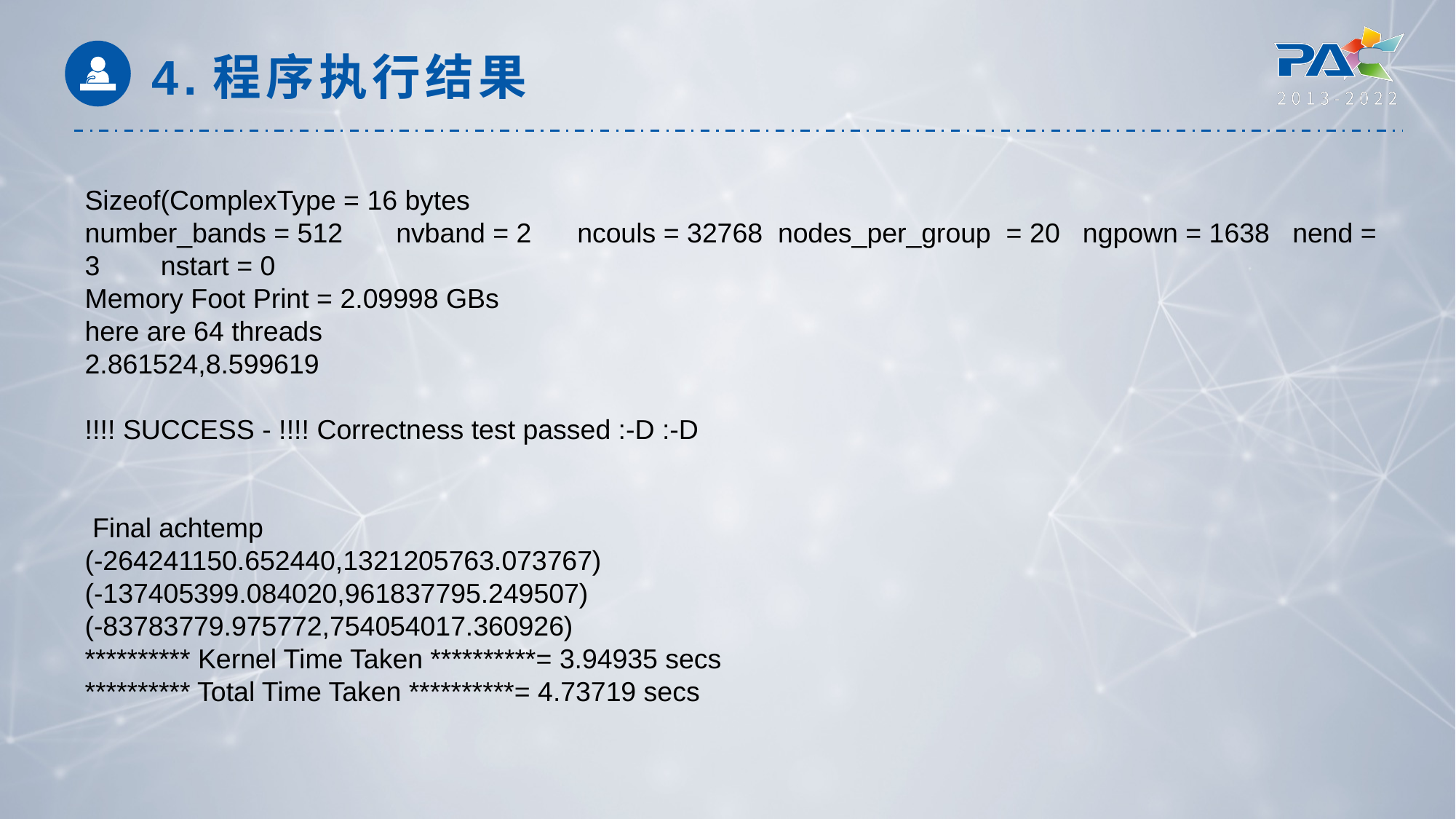

4.程序执行结果
Sizeof(ComplexType = 16 bytes
number_bands = 512       nvband = 2      ncouls = 32768  nodes_per_group  = 20   ngpown = 1638   nend = 3        nstart = 0
Memory Foot Print = 2.09998 GBs
here are 64 threads
2.861524,8.599619

!!!! SUCCESS - !!!! Correctness test passed :-D :-D

 Final achtemp
(-264241150.652440,1321205763.073767)
(-137405399.084020,961837795.249507)
(-83783779.975772,754054017.360926)
********** Kernel Time Taken **********= 3.94935 secs
********** Total Time Taken **********= 4.73719 secs